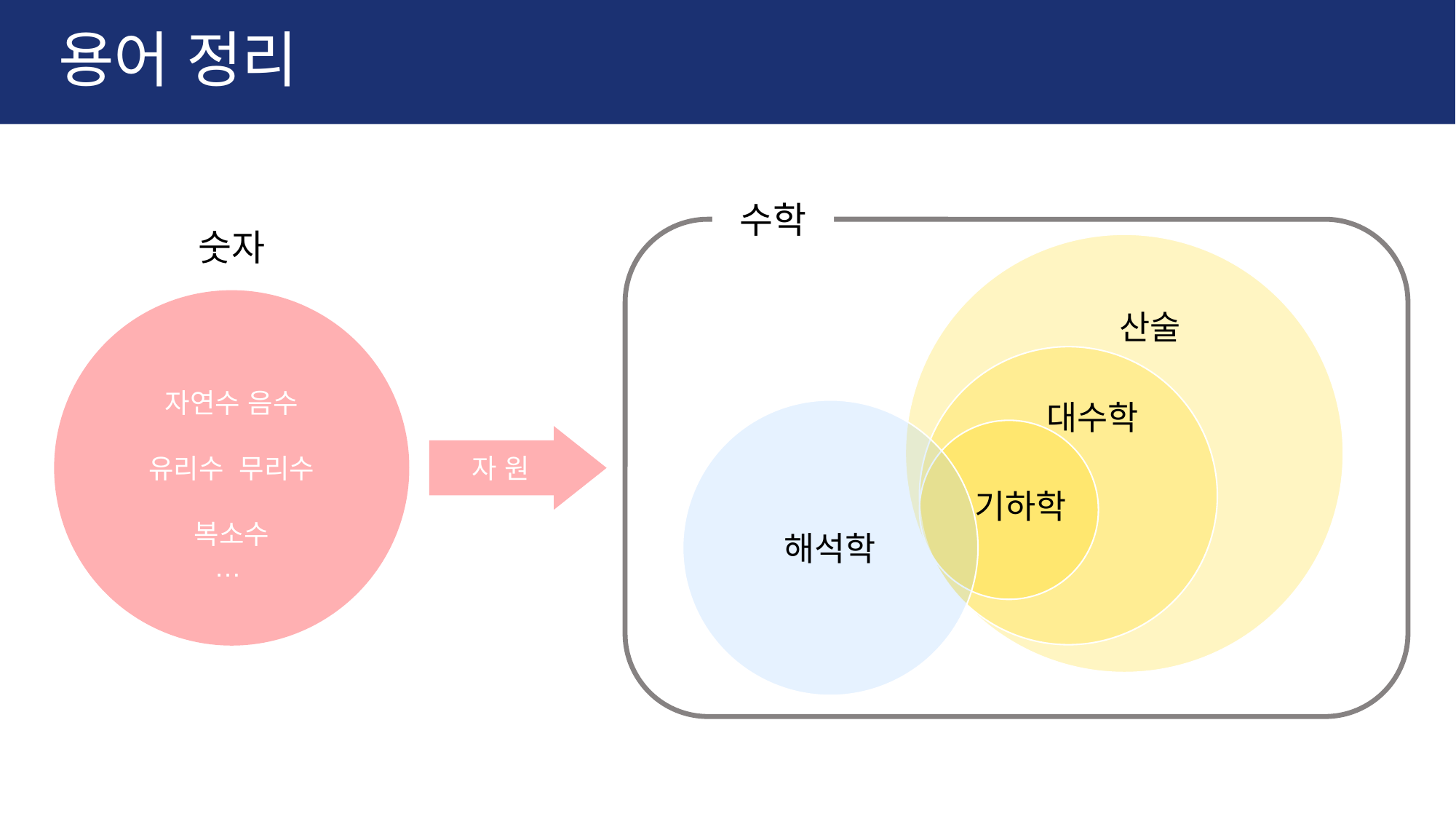

# 용어 정리

수학
숫자

자연수 음수

유리수  무리수

복소수
…
산술

대수학

자 원
기하학
해석학